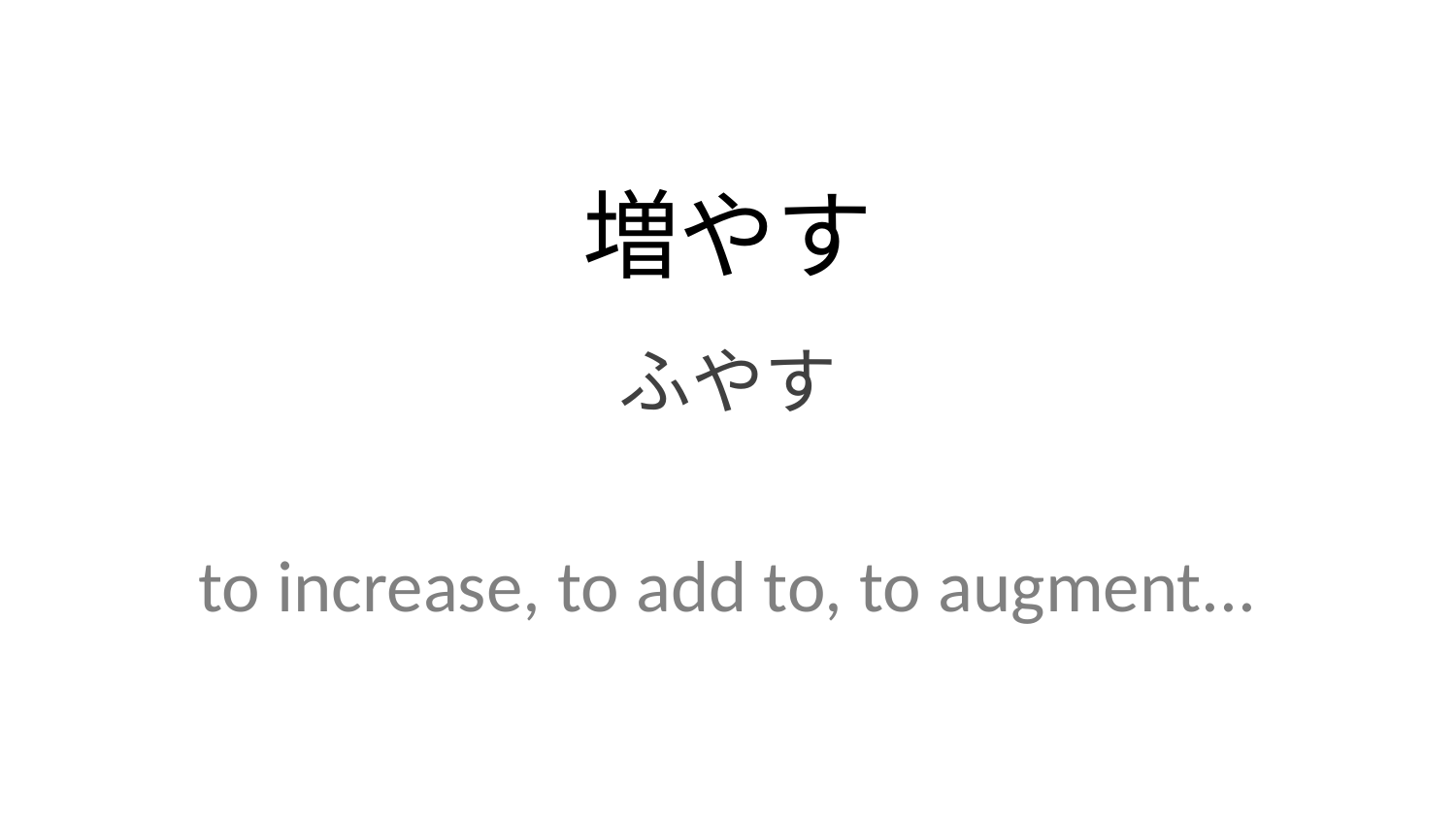

増やす

ふやす
to increase, to add to, to augment...